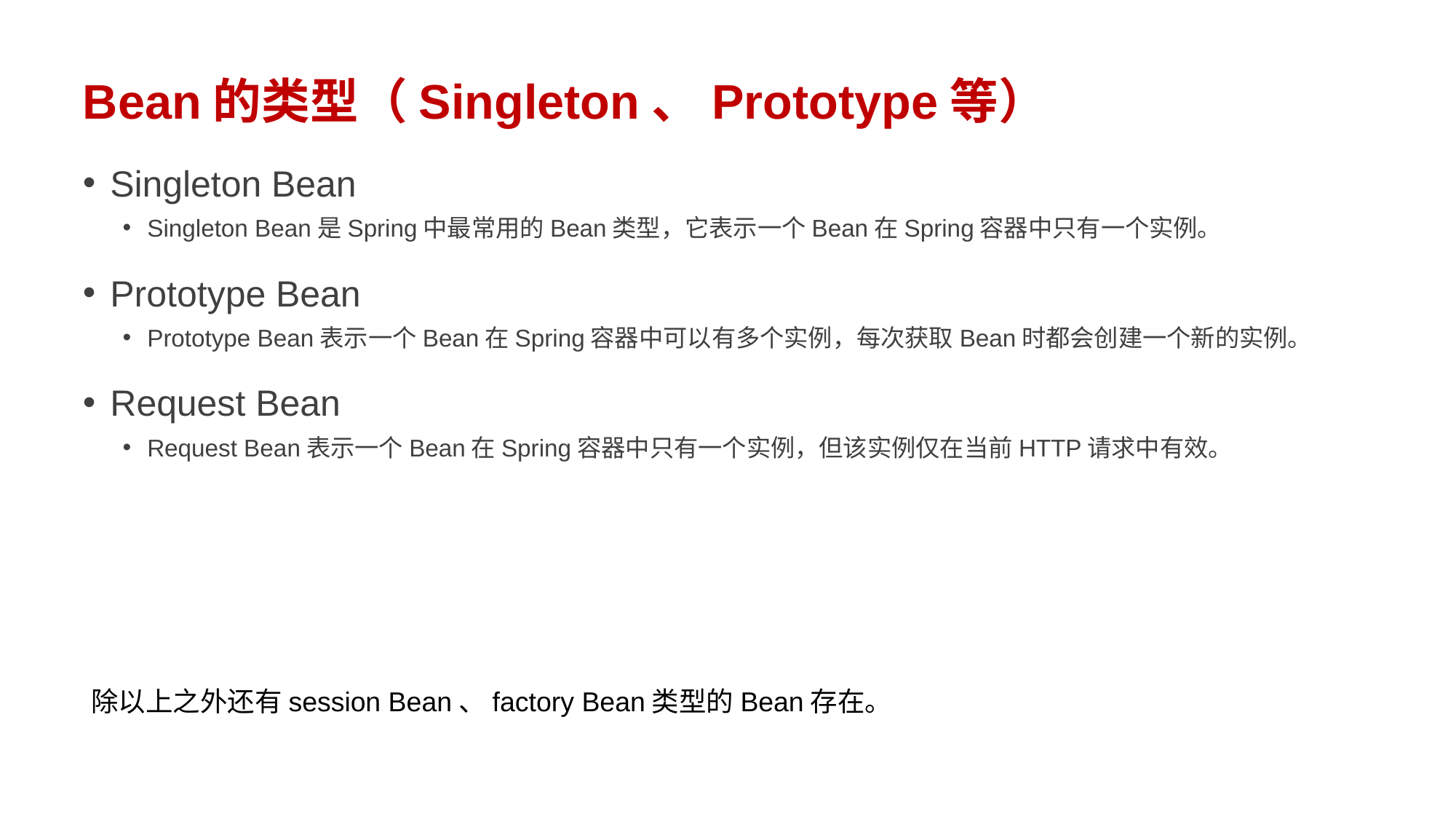

# Bean的类型（Singleton、Prototype等）
Singleton Bean
Singleton Bean是Spring中最常用的Bean类型，它表示一个Bean在Spring容器中只有一个实例。
Prototype Bean
Prototype Bean表示一个Bean在Spring容器中可以有多个实例，每次获取Bean时都会创建一个新的实例。
Request Bean
Request Bean表示一个Bean在Spring容器中只有一个实例，但该实例仅在当前HTTP请求中有效。
除以上之外还有session Bean、factory Bean类型的Bean存在。